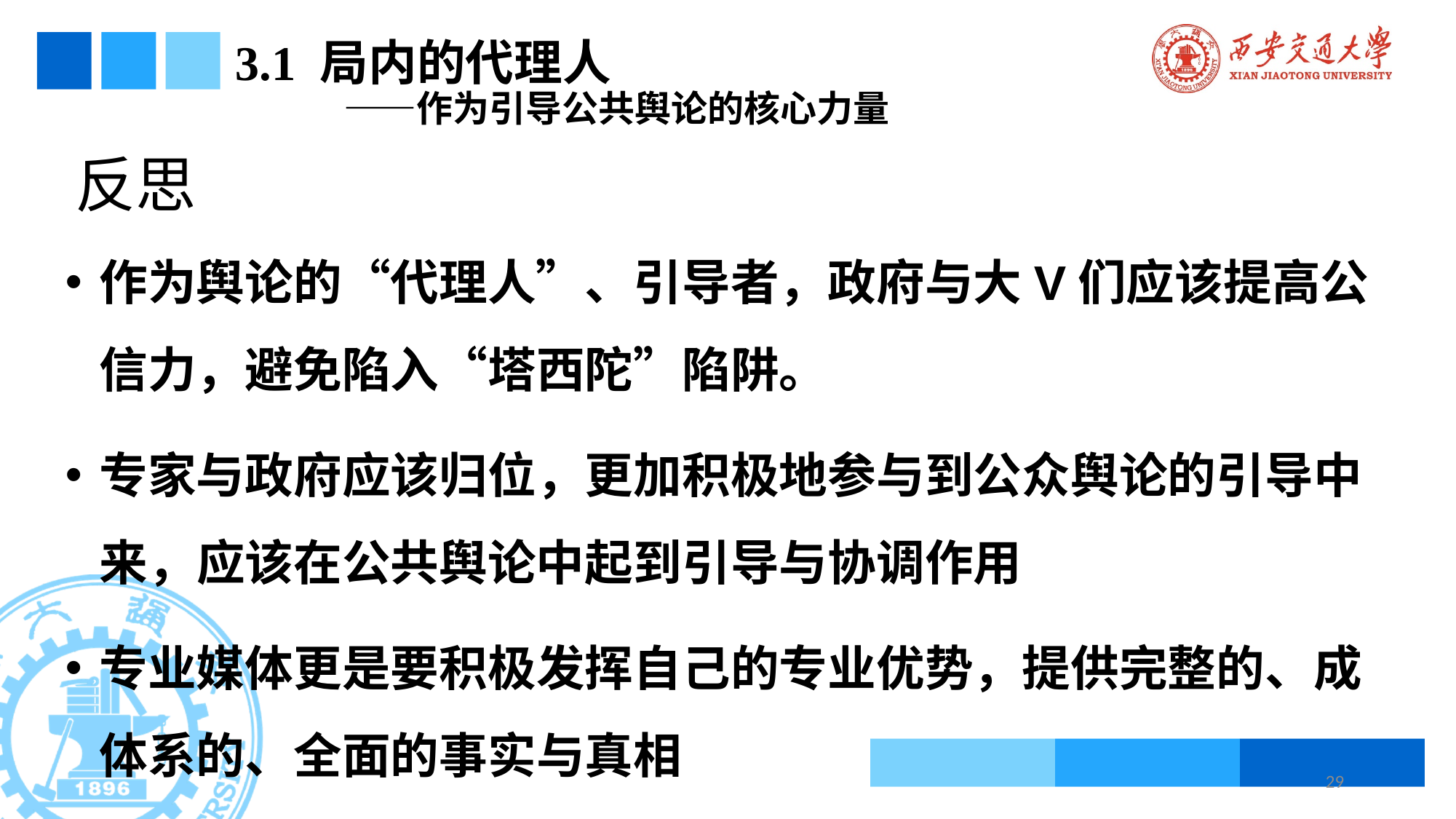

3.1 局内的代理人
	——作为引导公共舆论的核心力量
反思
作为舆论的“代理人”、引导者，政府与大V们应该提高公信力，避免陷入“塔西陀”陷阱。
专家与政府应该归位，更加积极地参与到公众舆论的引导中来，应该在公共舆论中起到引导与协调作用
专业媒体更是要积极发挥自己的专业优势，提供完整的、成体系的、全面的事实与真相
29